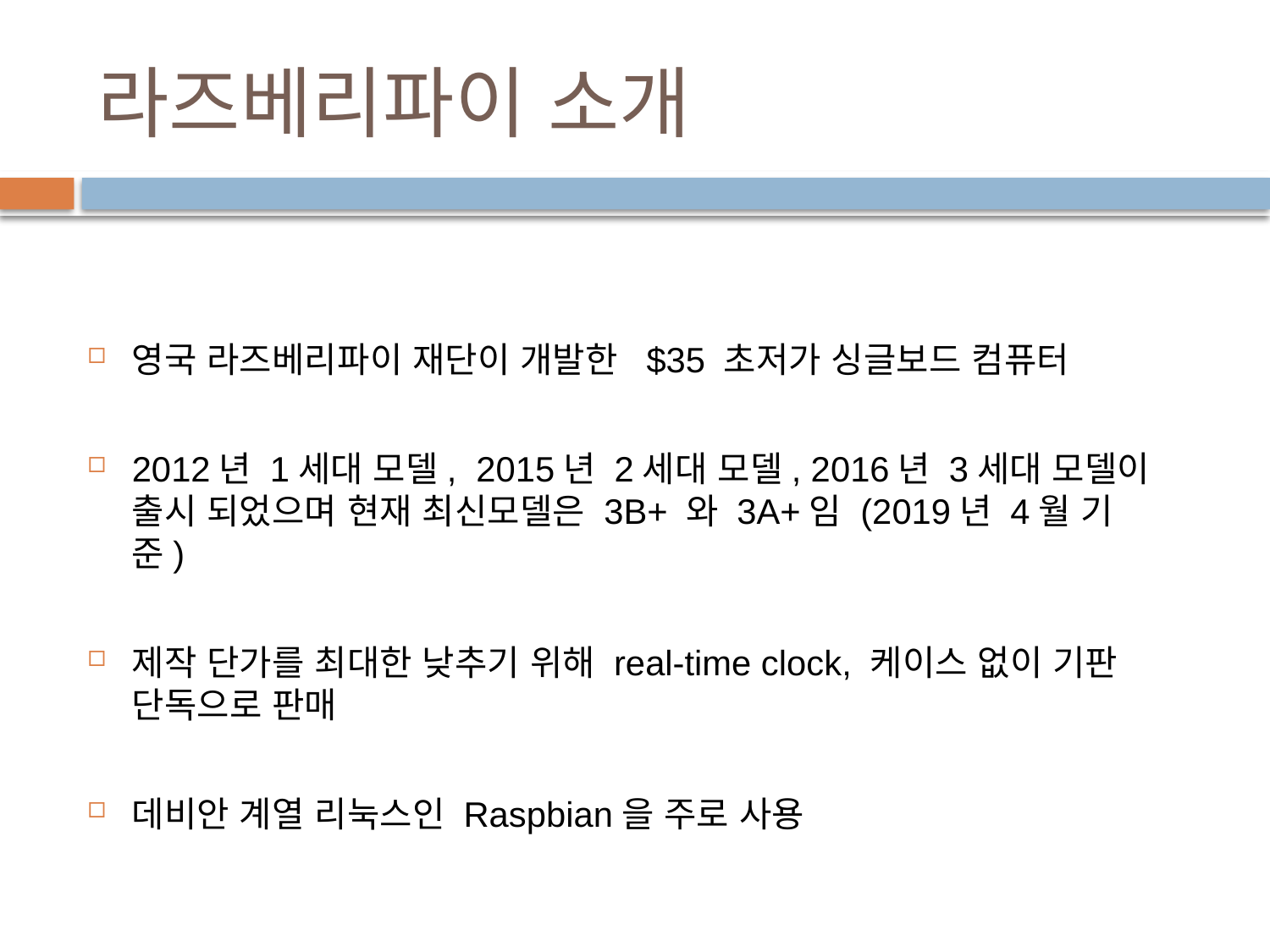

# 라즈베리파이 소개

영국 라즈베리파이 재단이 개발한  $35 초저가 싱글보드 컴퓨터

2012년 1세대 모델,  2015년 2세대 모델, 2016년 3세대 모델이 출시 되었으며 현재 최신모델은 3B+ 와 3A+임 (2019년 4월 기준)

제작 단가를 최대한 낮추기 위해 real-time clock, 케이스 없이 기판 단독으로 판매

데비안 계열 리눅스인 Raspbian을 주로 사용